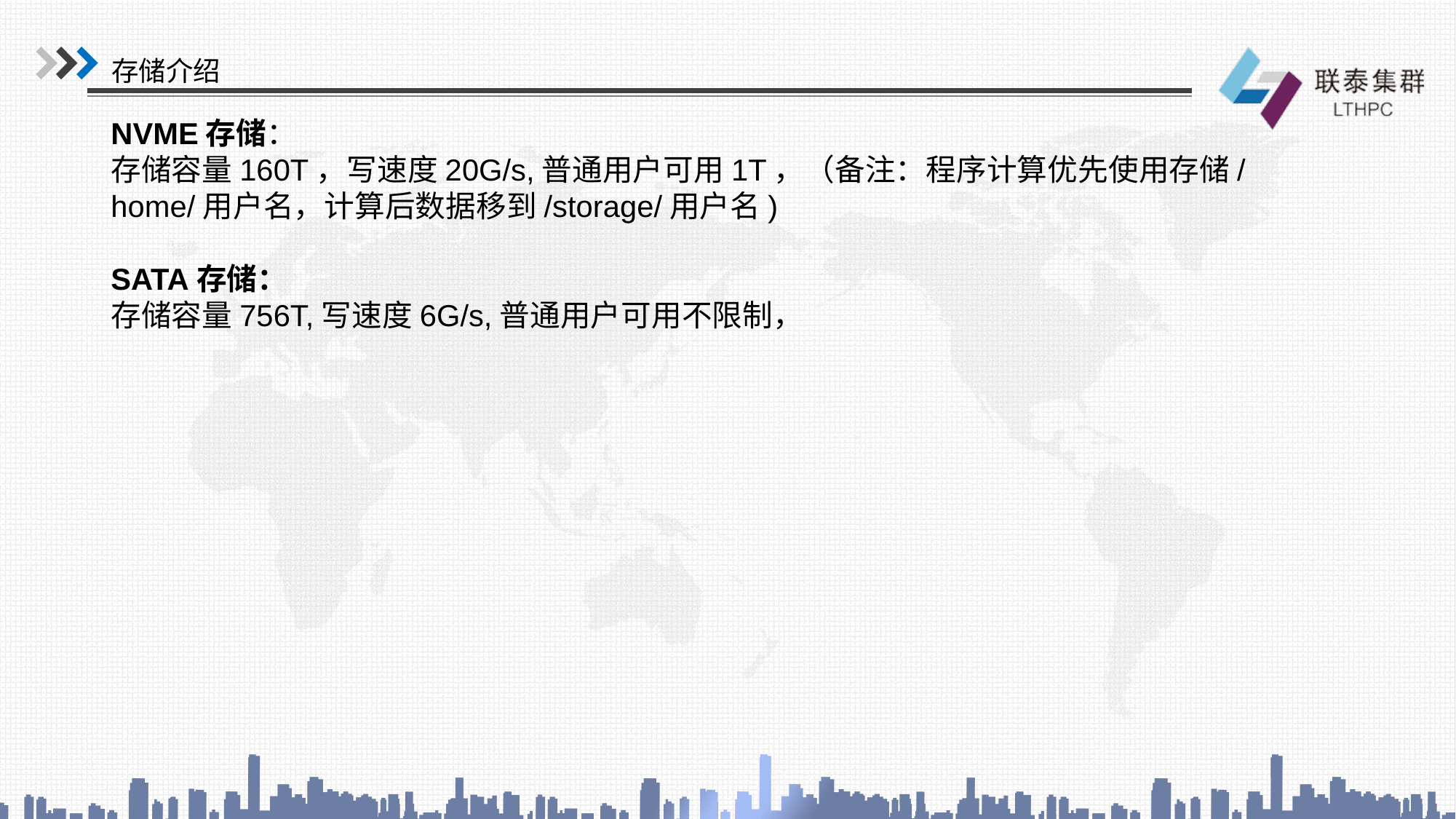

存储介绍
NVME存储：
存储容量160T，写速度20G/s,普通用户可用1T，（备注：程序计算优先使用存储/home/用户名，计算后数据移到/storage/用户名)

SATA存储：
存储容量756T,写速度6G/s,普通用户可用不限制，